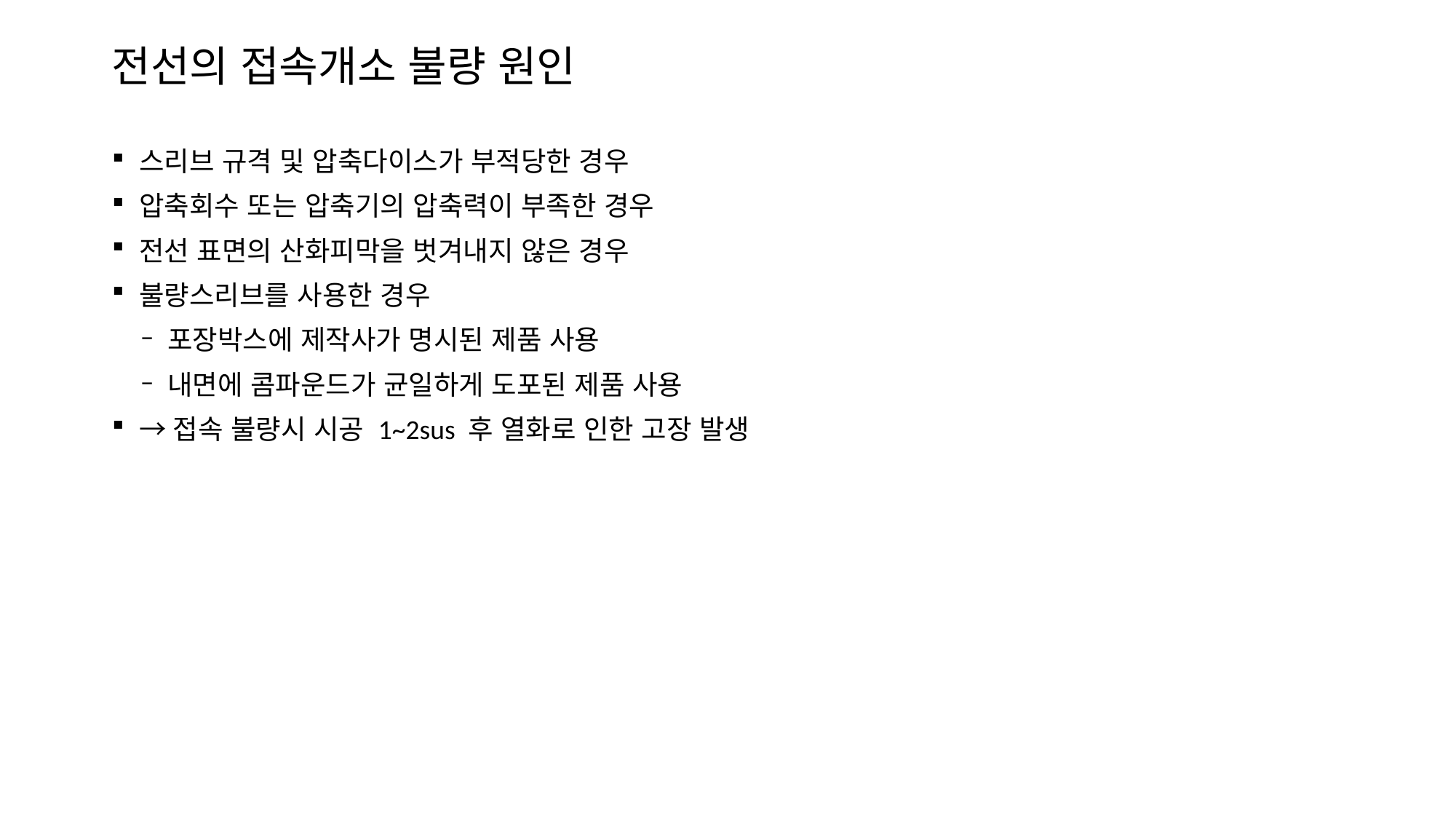

# 전선의 접속개소 불량 원인
스리브 규격 및 압축다이스가 부적당한 경우
압축회수 또는 압축기의 압축력이 부족한 경우
전선 표면의 산화피막을 벗겨내지 않은 경우
불량스리브를 사용한 경우
포장박스에 제작사가 명시된 제품 사용
내면에 콤파운드가 균일하게 도포된 제품 사용
→접속 불량시 시공 1~2sus 후 열화로 인한 고장 발생